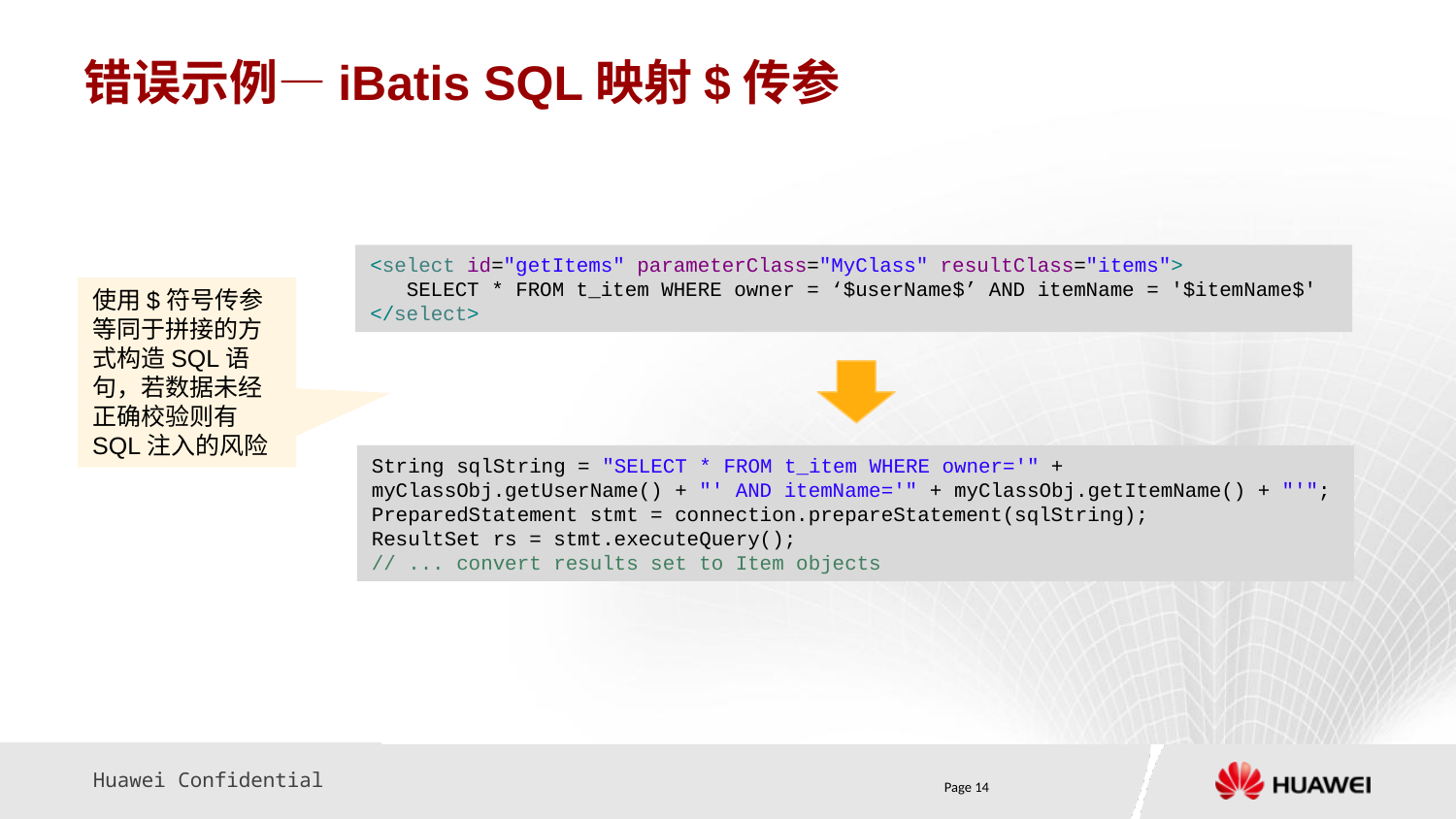

# 错误示例—iBatis SQL映射$传参
<select id="getItems" parameterClass="MyClass" resultClass="items">
   SELECT * FROM t_item WHERE owner = ‘$userName$’ AND itemName = '$itemName$'
</select>
使用$符号传参等同于拼接的方式构造SQL语句，若数据未经正确校验则有SQL注入的风险

String sqlString = "SELECT * FROM t_item WHERE owner='" + myClassObj.getUserName() + "' AND itemName='" + myClassObj.getItemName() + "'";
PreparedStatement stmt = connection.prepareStatement(sqlString);
ResultSet rs = stmt.executeQuery();
// ... convert results set to Item objects